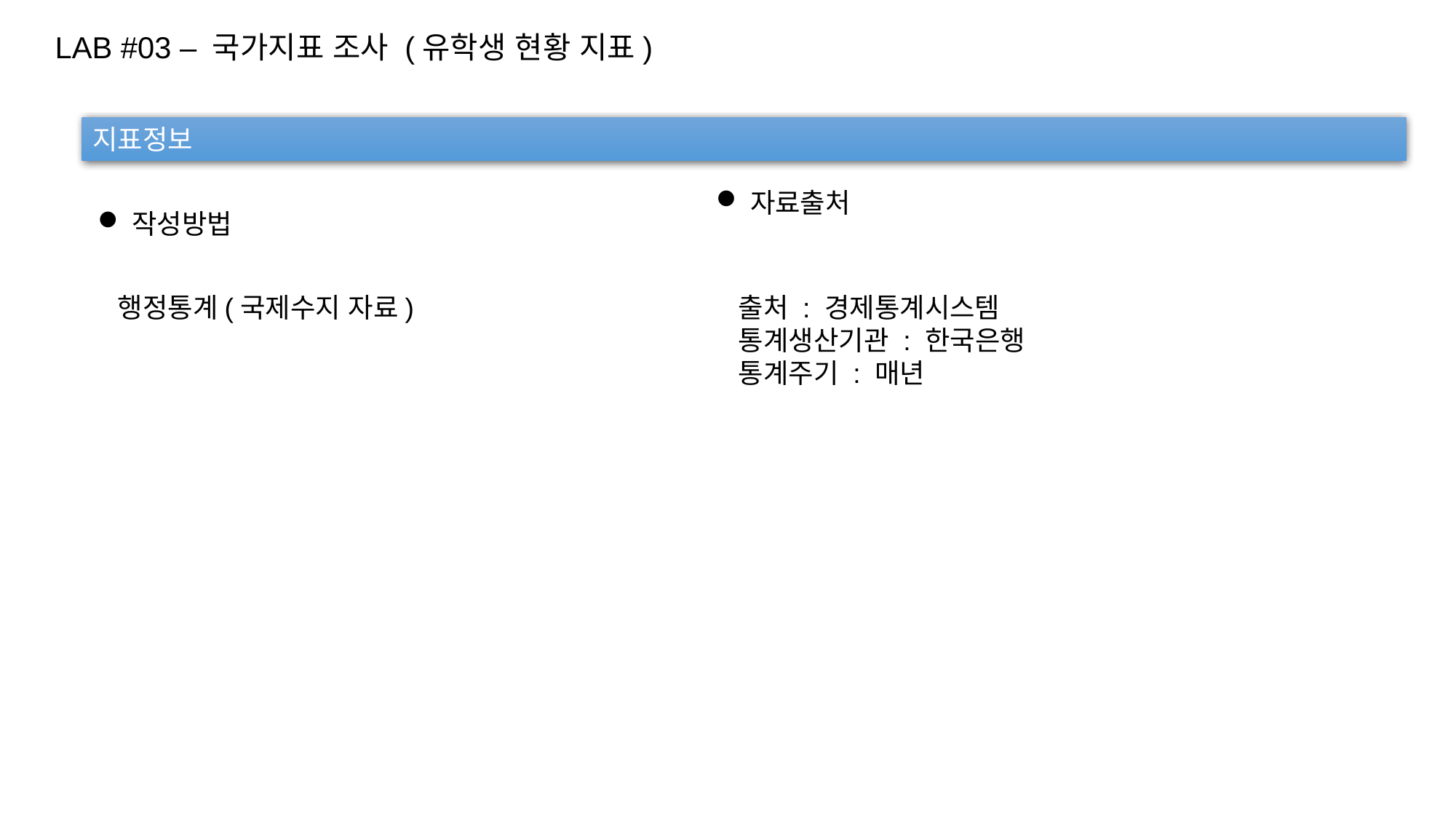

LAB #03 – 국가지표 조사 (유학생 현황 지표)
지표정보
자료출처
작성방법
행정통계(국제수지 자료)

출처 : 경제통계시스템
통계생산기관 : 한국은행
통계주기 : 매년